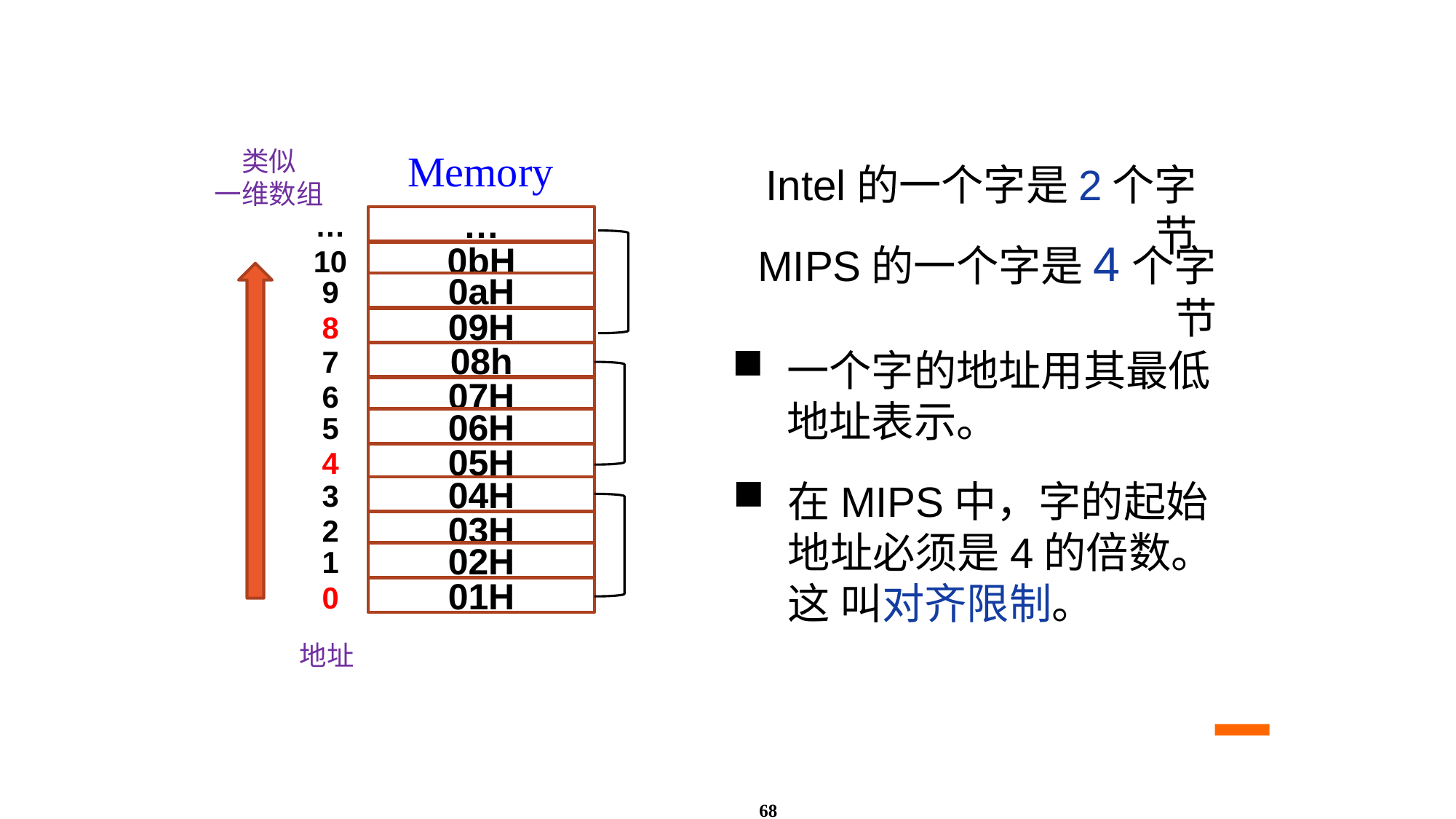

68
# 存储器存取
Memory
类似
一维数组
Intel的一个字是2个字节
…
…
10
9
8
7
6
5
4
3
2
1
0
MIPS的一个字是4个字节

0bH
0aH
09H
一个字的地址用其最低地址表示。
08h

07H
06H

05H
在MIPS中，字的起始地址必须是4的倍数。这 叫对齐限制。
04H

03H
02H
01H
地址